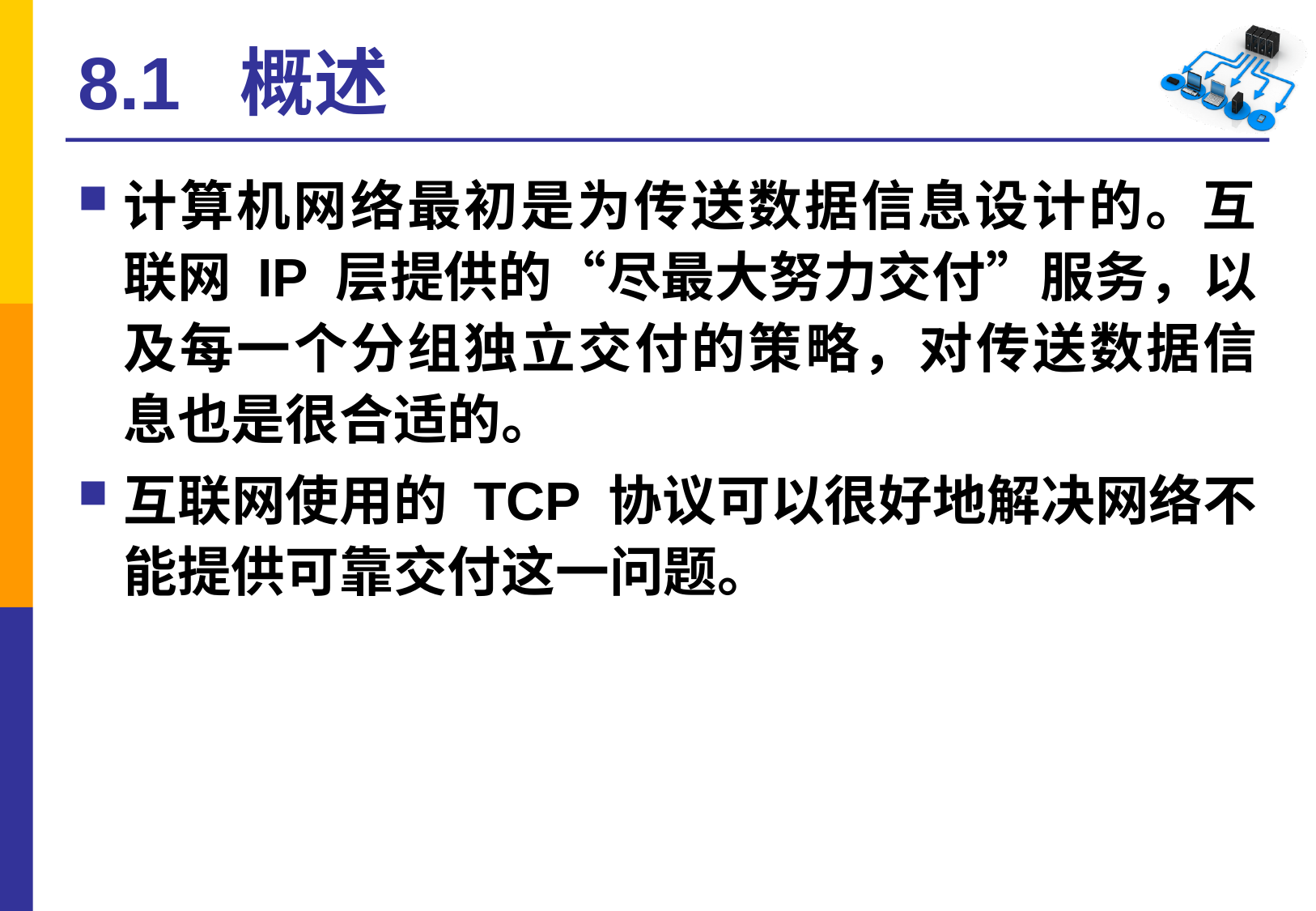

# 8.1  概述
计算机网络最初是为传送数据信息设计的。互联网 IP 层提供的“尽最大努力交付”服务，以及每一个分组独立交付的策略，对传送数据信息也是很合适的。
互联网使用的 TCP 协议可以很好地解决网络不能提供可靠交付这一问题。